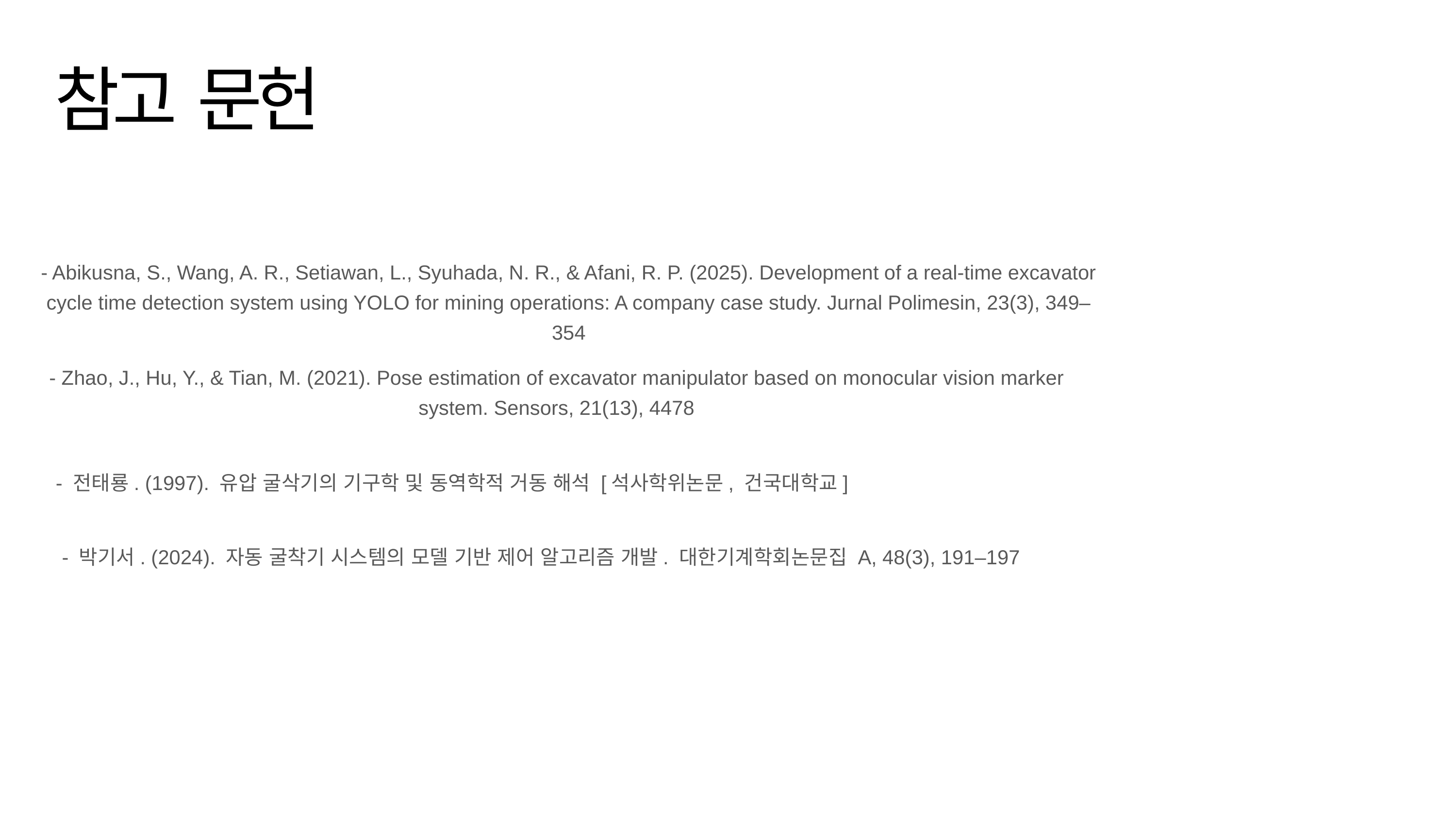

참고 문헌
- Abikusna, S., Wang, A. R., Setiawan, L., Syuhada, N. R., & Afani, R. P. (2025). Development of a real-time excavator cycle time detection system using YOLO for mining operations: A company case study. Jurnal Polimesin, 23(3), 349–354
- Zhao, J., Hu, Y., & Tian, M. (2021). Pose estimation of excavator manipulator based on monocular vision marker system. Sensors, 21(13), 4478
- 전태룡. (1997). 유압 굴삭기의 기구학 및 동역학적 거동 해석 [석사학위논문, 건국대학교]
- 박기서. (2024). 자동 굴착기 시스템의 모델 기반 제어 알고리즘 개발. 대한기계학회논문집 A, 48(3), 191–197